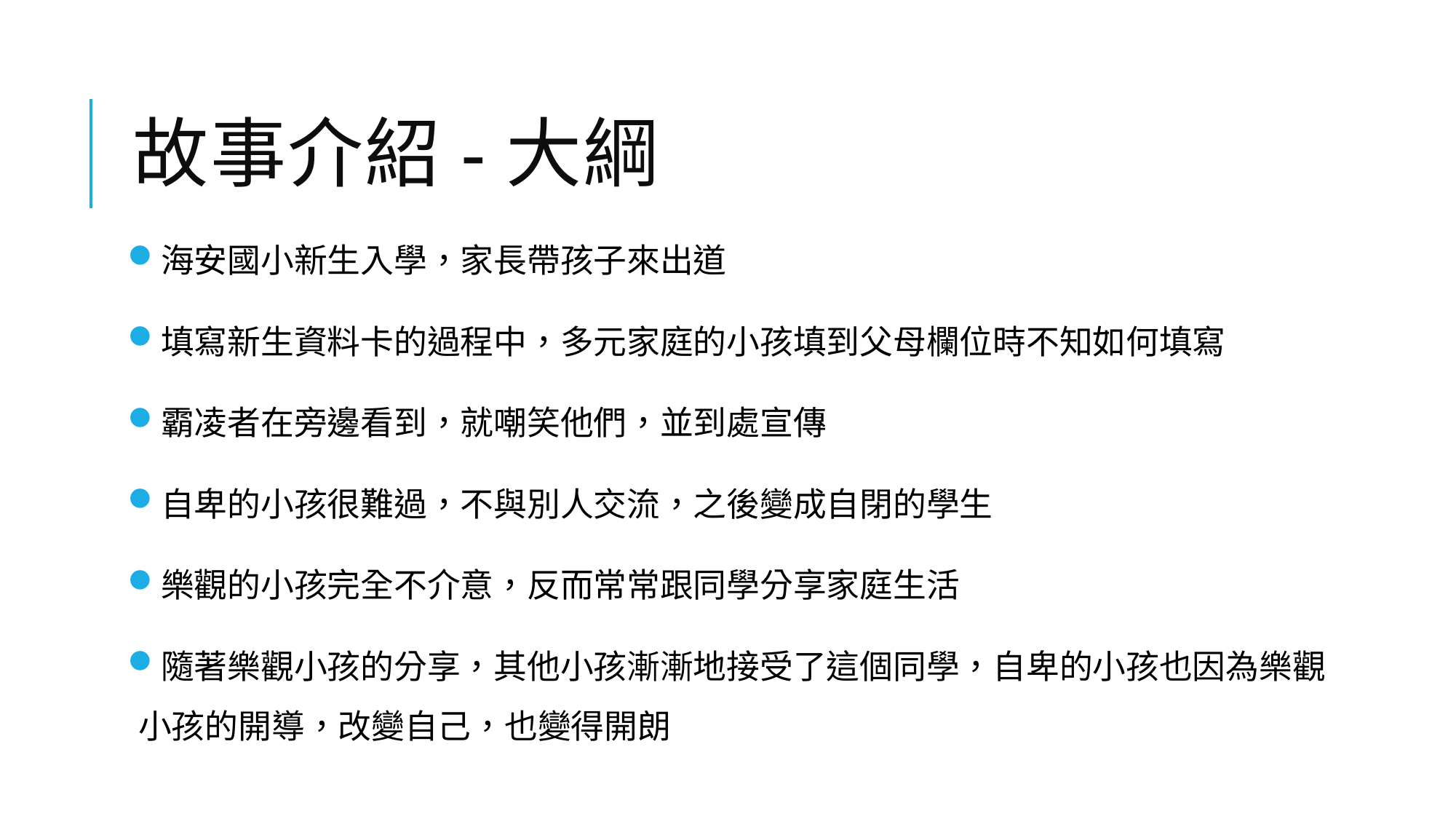

# 故事介紹-大綱
海安國小新生入學，家長帶孩子來出道
填寫新生資料卡的過程中，多元家庭的小孩填到父母欄位時不知如何填寫
霸凌者在旁邊看到，就嘲笑他們，並到處宣傳
自卑的小孩很難過，不與別人交流，之後變成自閉的學生
樂觀的小孩完全不介意，反而常常跟同學分享家庭生活
隨著樂觀小孩的分享，其他小孩漸漸地接受了這個同學，自卑的小孩也因為樂觀小孩的開導，改變自己，也變得開朗